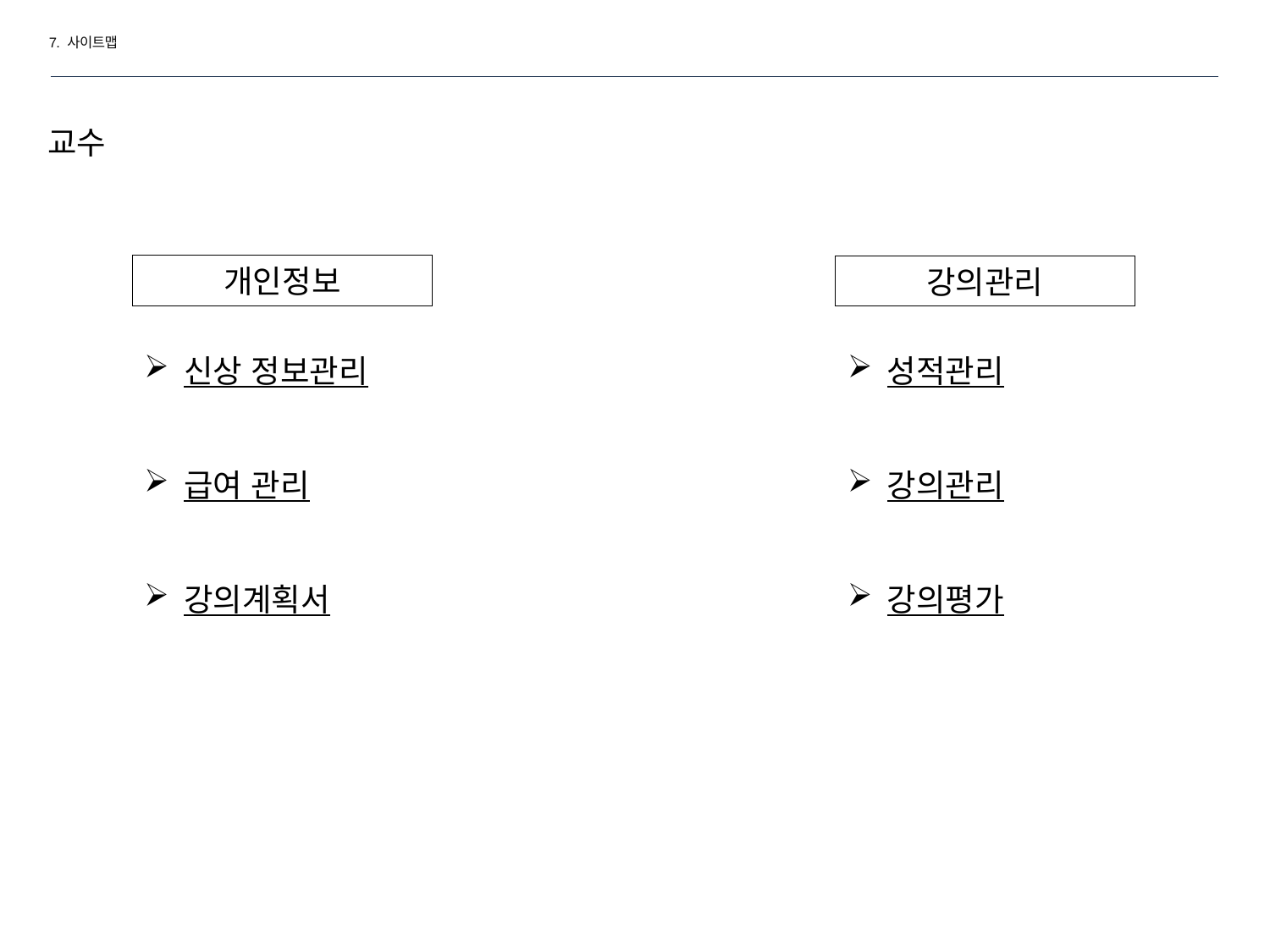

7. 사이트맵
교수
개인정보
강의관리

신상 정보관리

급여 관리

강의계획서

성적관리

강의관리

강의평가